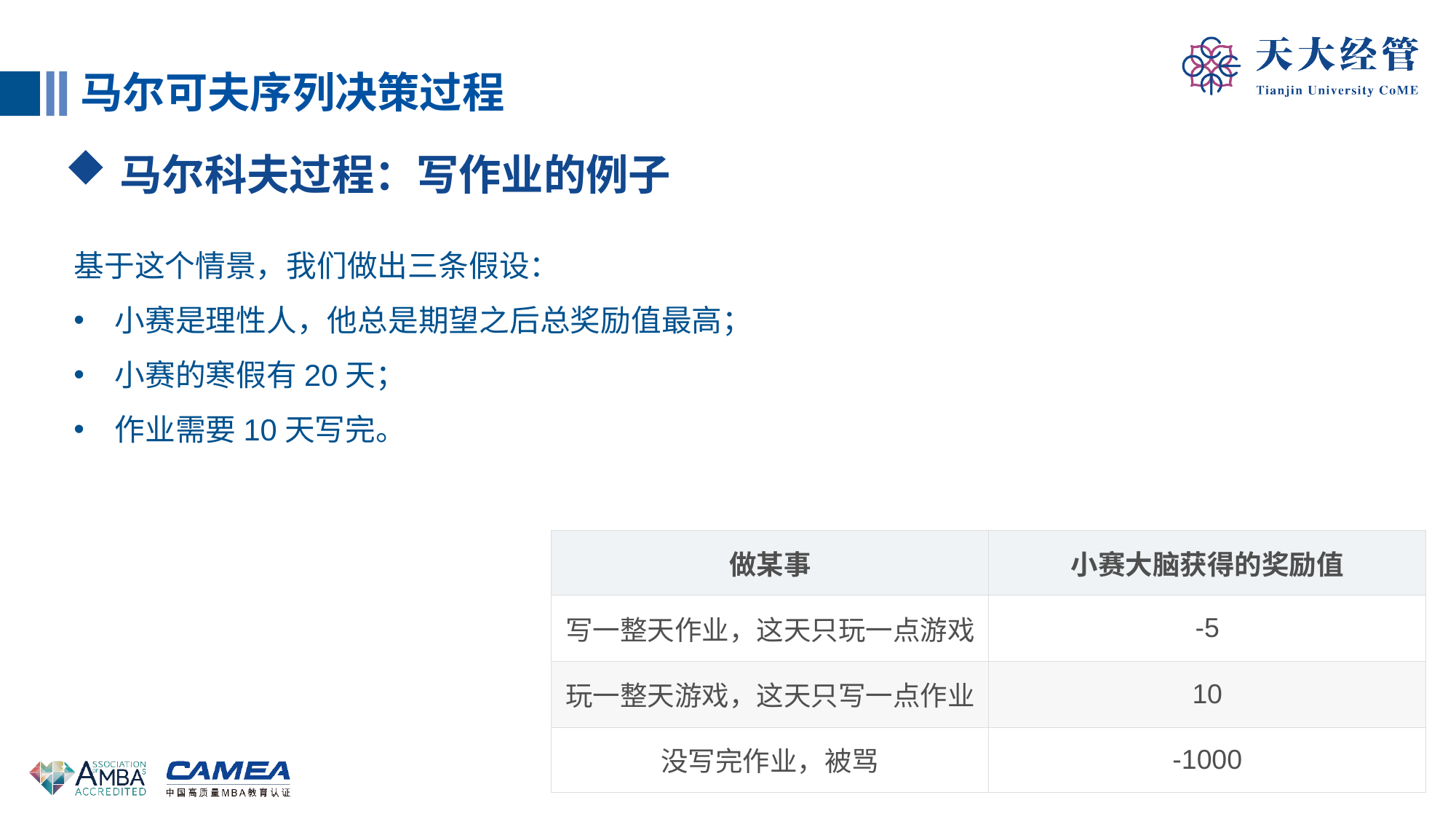

马尔可夫序列决策过程

马尔科夫过程：写作业的例子
基于这个情景，我们做出三条假设：
小赛是理性人，他总是期望之后总奖励值最高；
小赛的寒假有20天；
作业需要10天写完。
| 做某事 | 小赛大脑获得的奖励值 |
| --- | --- |
| 写一整天作业，这天只玩一点游戏 | -5 |
| 玩一整天游戏，这天只写一点作业 | 10 |
| 没写完作业，被骂 | -1000 |